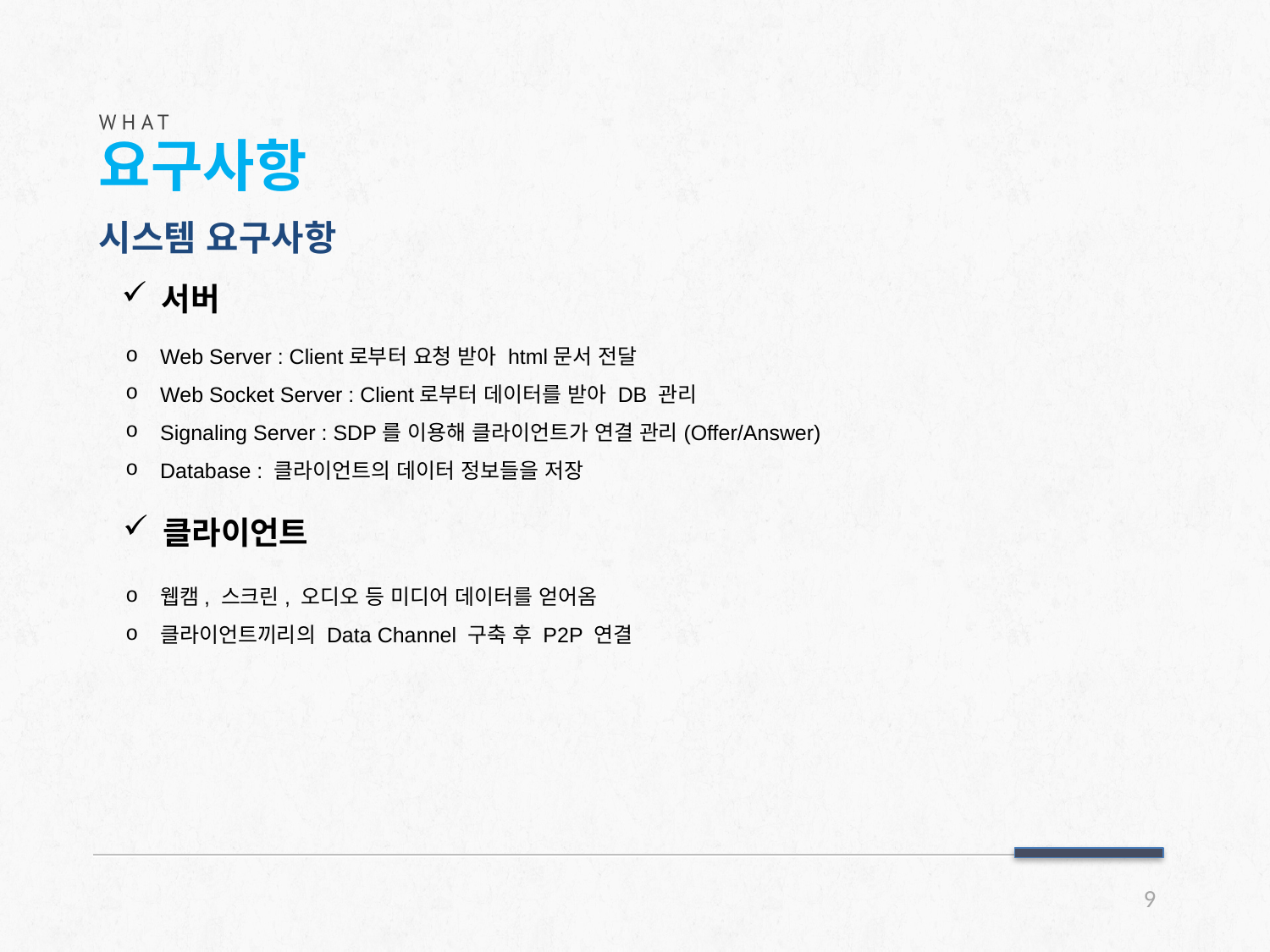

WHAT
요구사항
#
시스템 요구사항
서버
Web Server : Client로부터 요청 받아 html문서 전달
Web Socket Server : Client로부터 데이터를 받아 DB 관리
Signaling Server : SDP를 이용해 클라이언트가 연결 관리(Offer/Answer)
Database : 클라이언트의 데이터 정보들을 저장
클라이언트
웹캠, 스크린, 오디오 등 미디어 데이터를 얻어옴
클라이언트끼리의 Data Channel 구축 후 P2P 연결
9